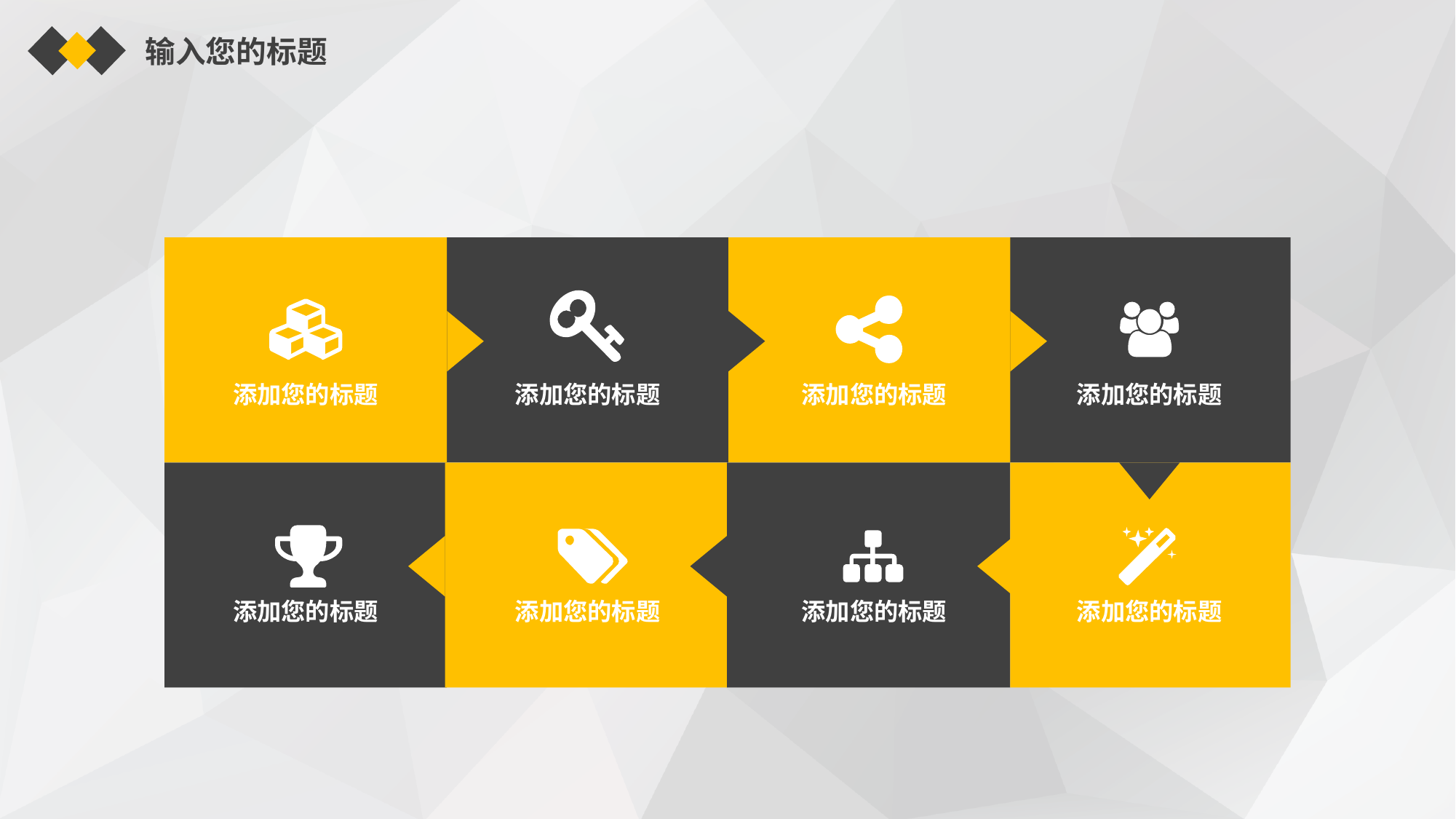

输入您的标题

添加您的标题
添加您的标题
添加您的标题
添加您的标题

添加您的标题
添加您的标题
添加您的标题
添加您的标题